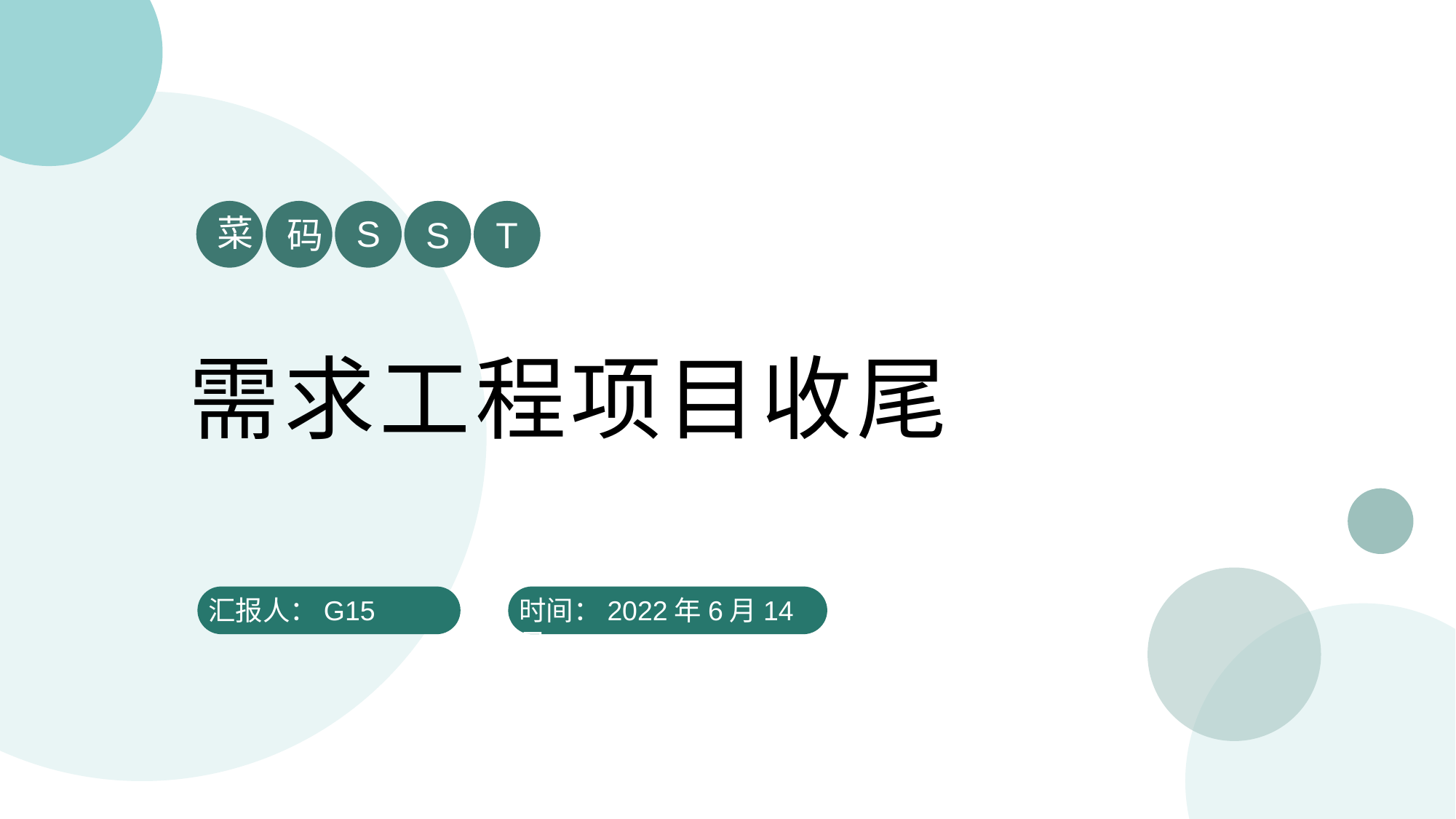

菜
S
码
S
T
需求工程项目收尾

汇报人：G15

时间：2022年6月14日

1